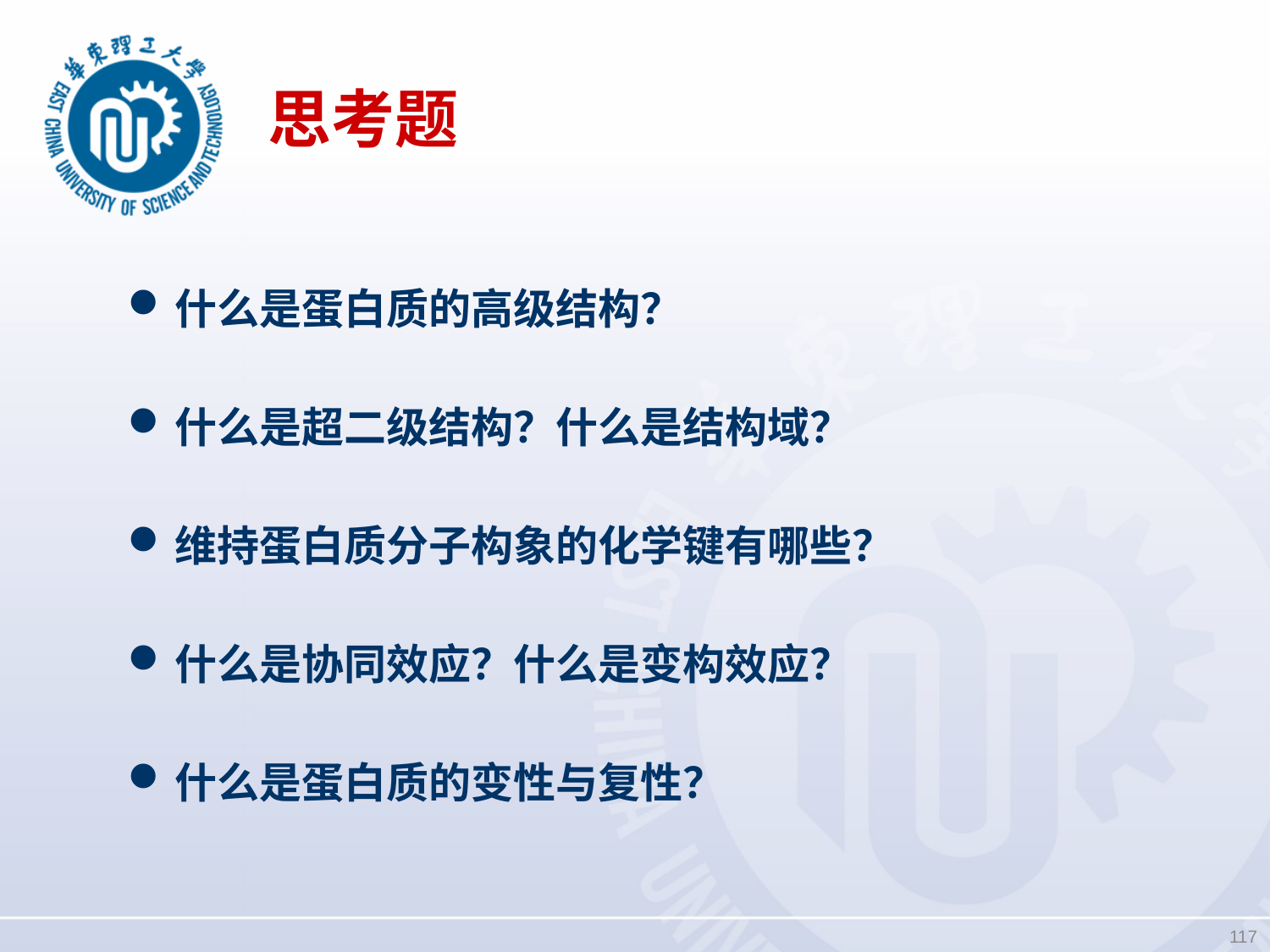

# 思考题
什么是蛋白质的高级结构？

什么是超二级结构？什么是结构域？

维持蛋白质分子构象的化学键有哪些？

什么是协同效应？什么是变构效应？

什么是蛋白质的变性与复性？
117